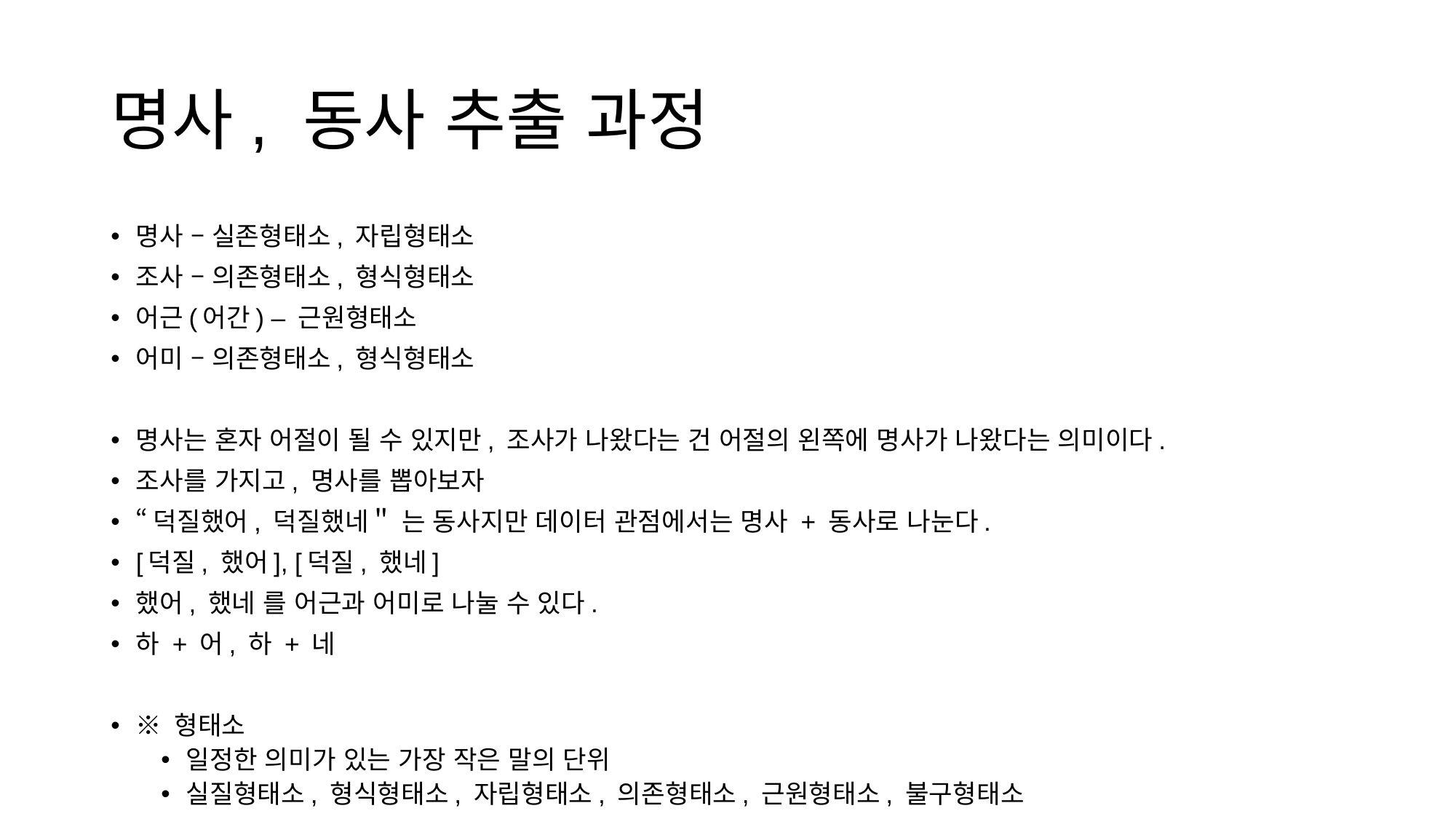

# 명사, 동사 추출 과정
명사 – 실존형태소, 자립형태소
조사 – 의존형태소, 형식형태소
어근(어간) – 근원형태소
어미 – 의존형태소, 형식형태소

명사는 혼자 어절이 될 수 있지만, 조사가 나왔다는 건 어절의 왼쪽에 명사가 나왔다는 의미이다.
조사를 가지고, 명사를 뽑아보자
“덕질했어, 덕질했네＂ 는 동사지만 데이터 관점에서는 명사 + 동사로 나눈다.
[덕질, 했어], [덕질, 했네]
했어, 했네 를 어근과 어미로 나눌 수 있다.
하 + 어, 하 + 네

※ 형태소
일정한 의미가 있는 가장 작은 말의 단위
실질형태소, 형식형태소, 자립형태소, 의존형태소, 근원형태소, 불구형태소